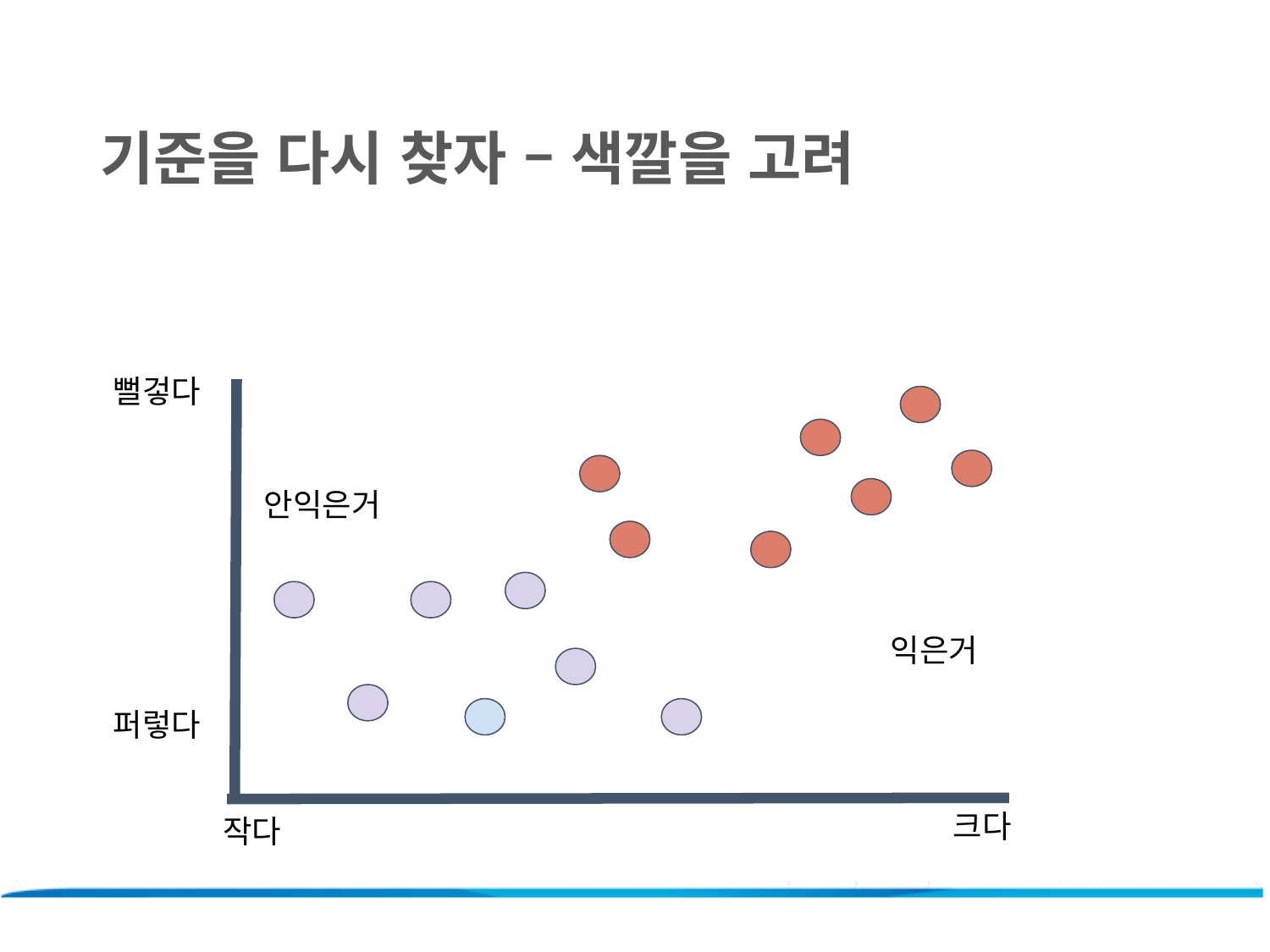

기준을 다시 찾자 – 색깔을 고려
뻘겋다

안익은거

익은거

퍼렇다

크다
작다